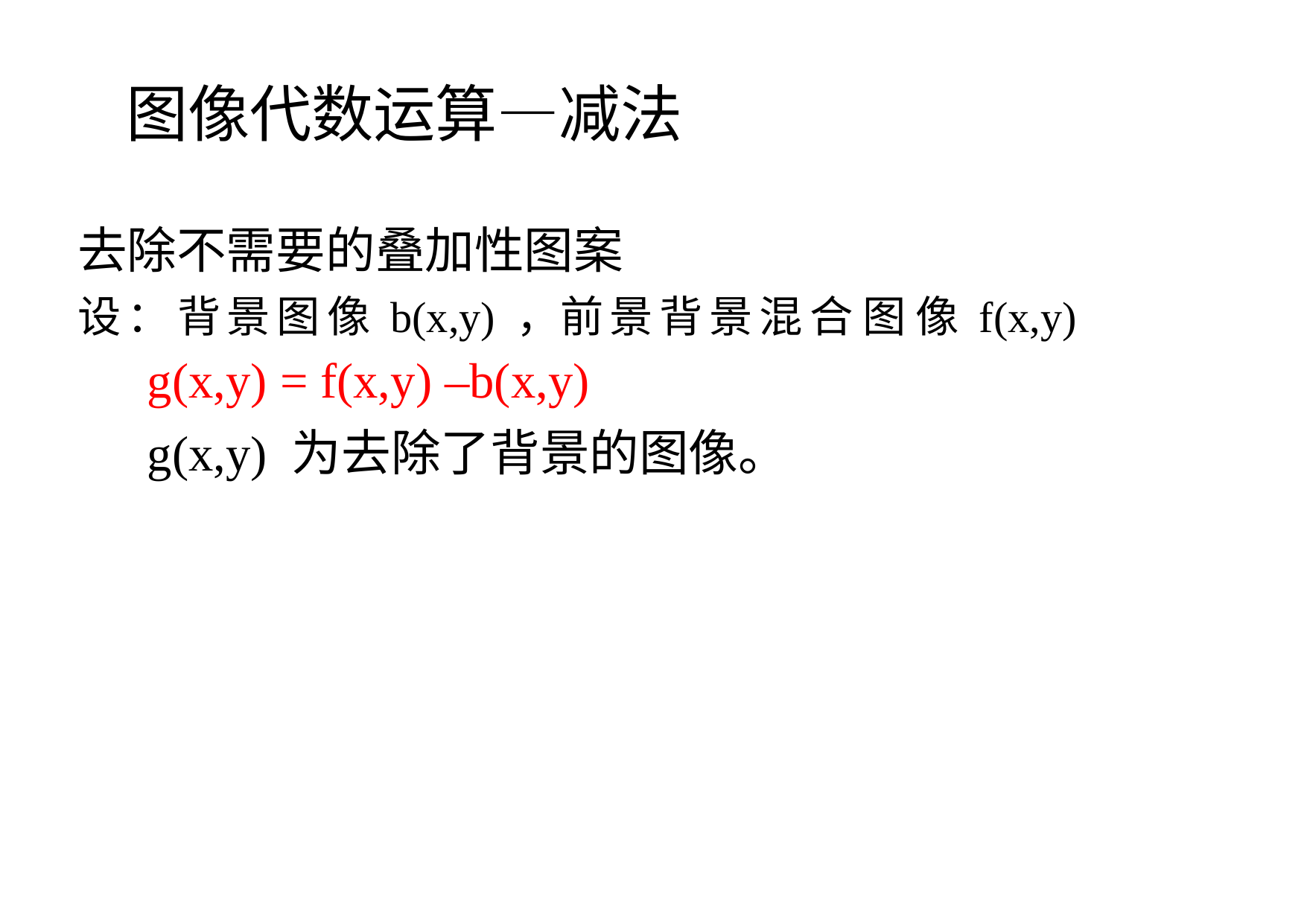

图像代数运算—减法
去除不需要的叠加性图案
设：背景图像 b(x,y) ，前景背景混合 图 像 f(x,y)
g(x,y) = f(x,y) –b(x,y)
g(x,y) 为去除了背景的图像。